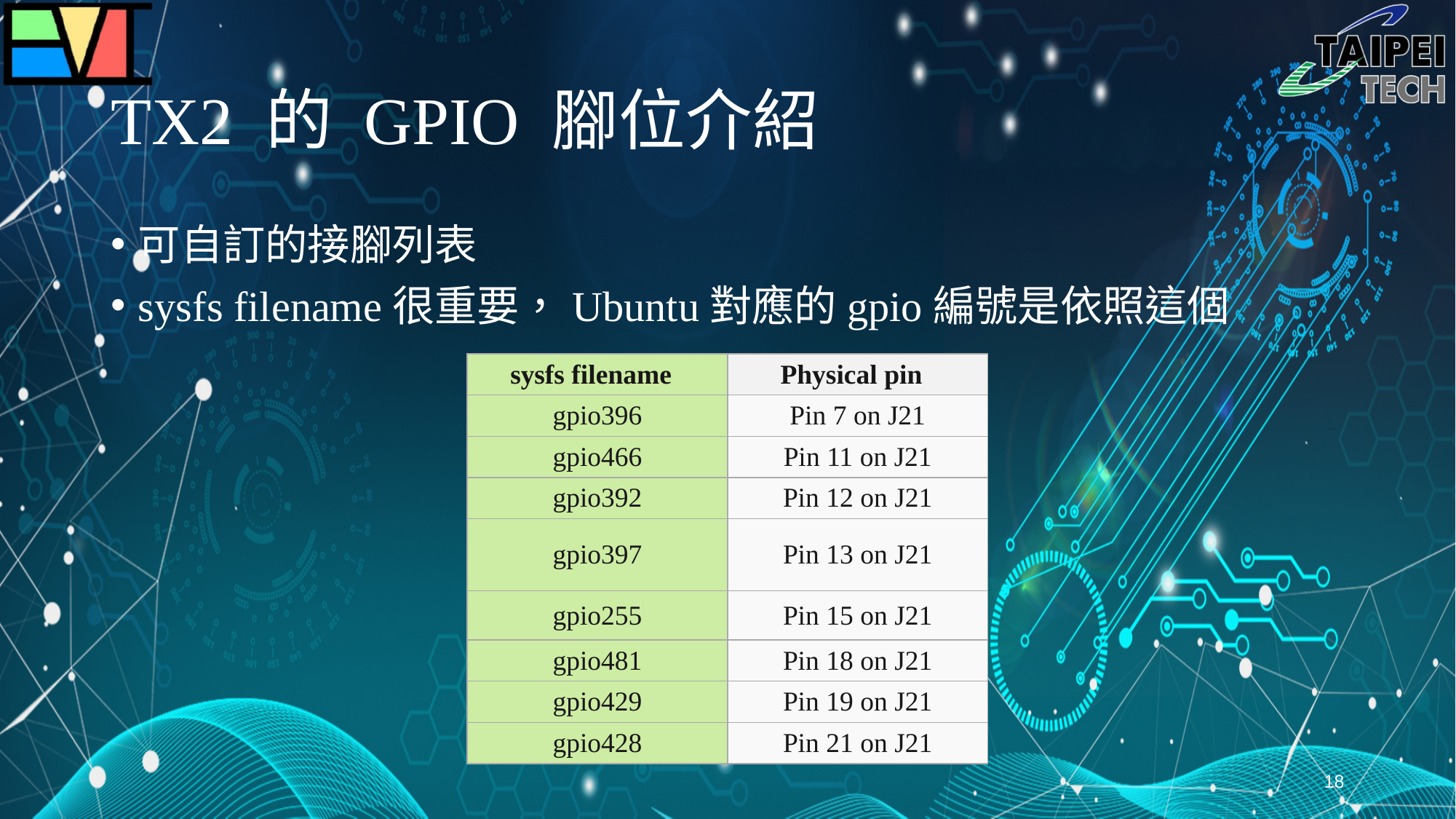

# TX2 的 GPIO 腳位介紹
可自訂的接腳列表
sysfs filename很重要，Ubuntu對應的gpio編號是依照這個
| sysfs filename | Physical pin |
| --- | --- |
| gpio396 | Pin 7 on J21 |
| gpio466 | Pin 11 on J21 |
| gpio392 | Pin 12 on J21 |
| gpio397 | Pin 13 on J21 |
| gpio255 | Pin 15 on J21 |
| gpio481 | Pin 18 on J21 |
| gpio429 | Pin 19 on J21 |
| gpio428 | Pin 21 on J21 |
18